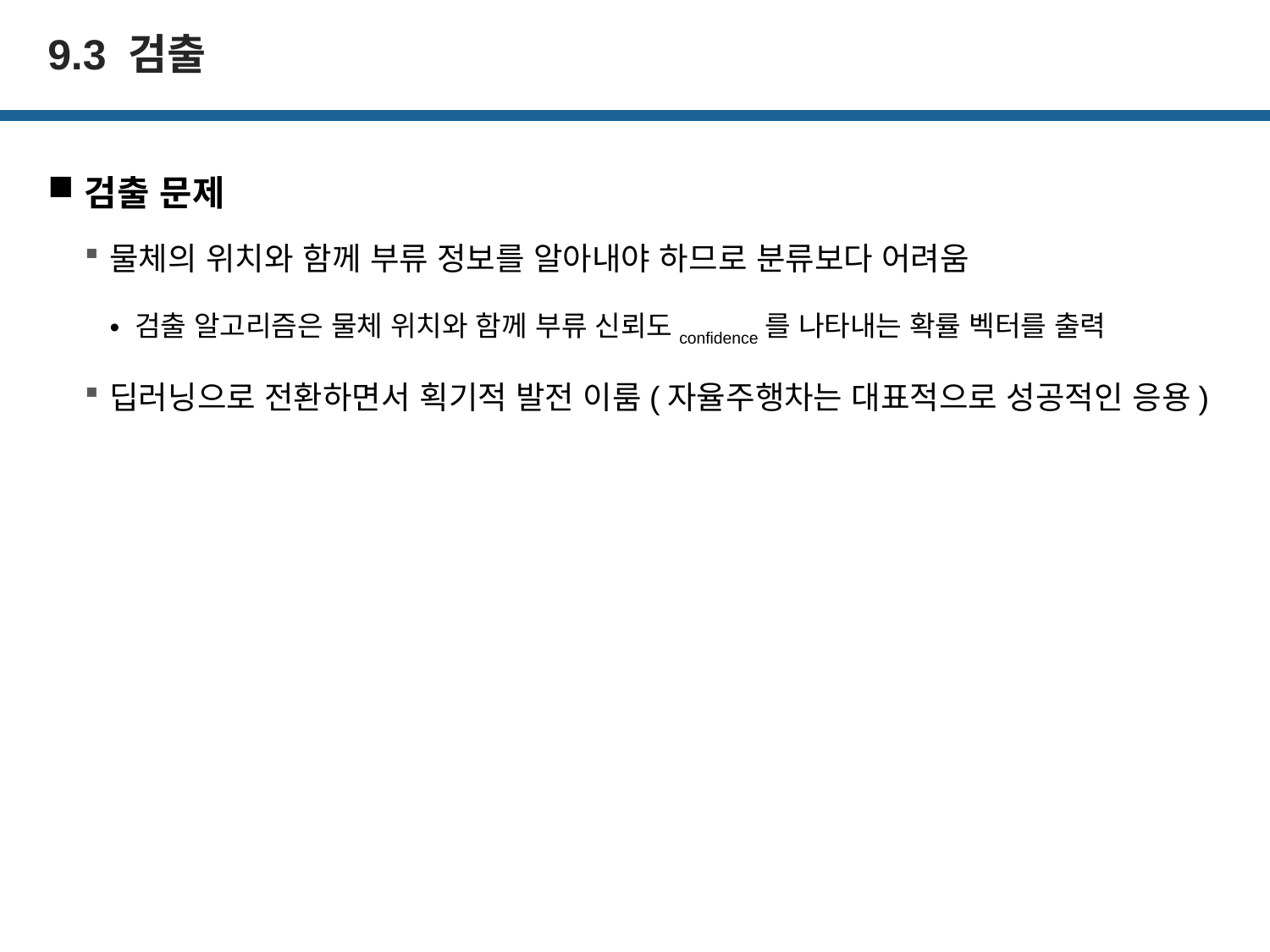

# 9.3 검출
검출 문제
물체의 위치와 함께 부류 정보를 알아내야 하므로 분류보다 어려움
검출 알고리즘은 물체 위치와 함께 부류 신뢰도confidence를 나타내는 확률 벡터를 출력
딥러닝으로 전환하면서 획기적 발전 이룸(자율주행차는 대표적으로 성공적인 응용)